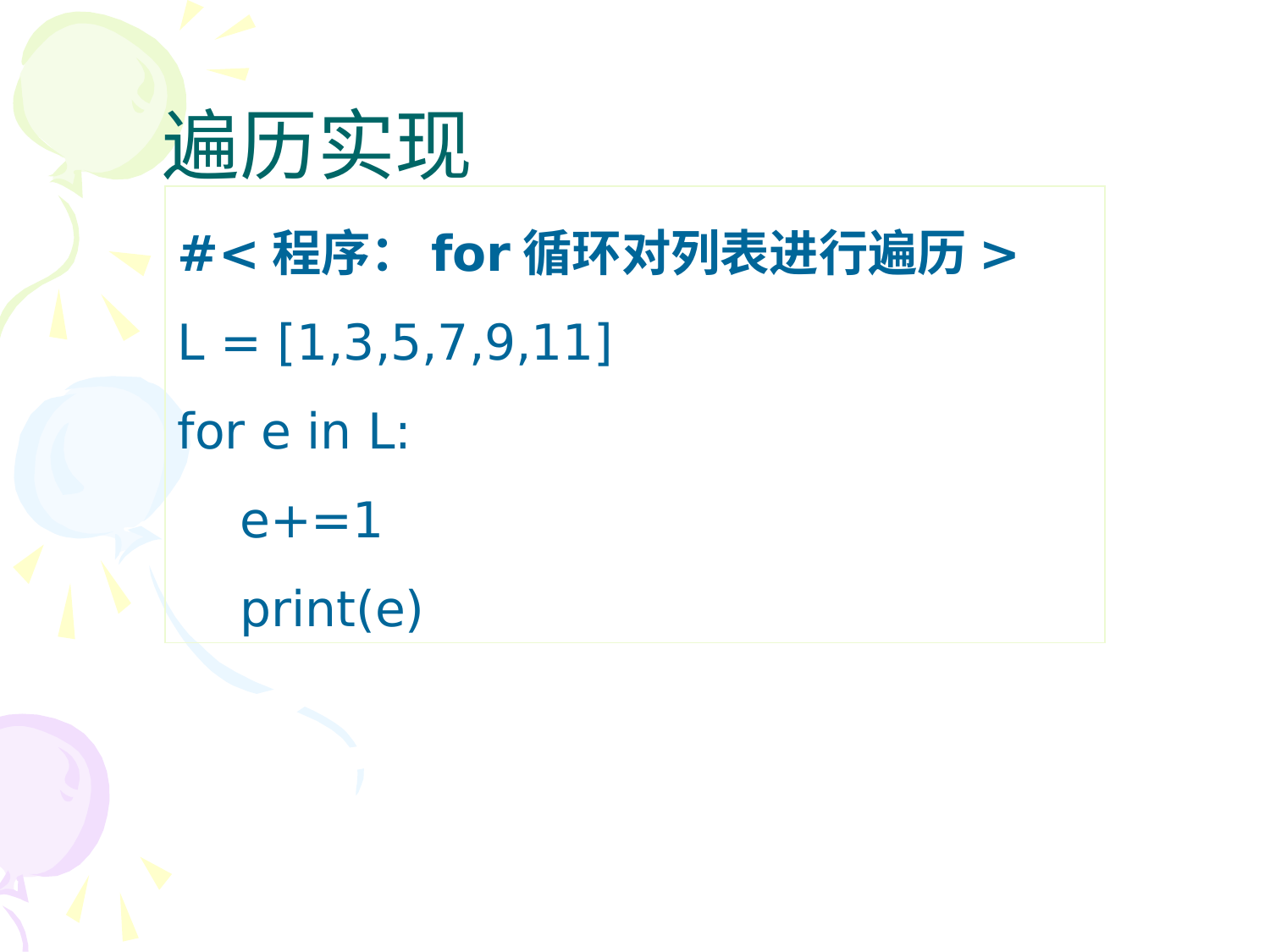

# 遍历实现
#<程序：for循环对列表进行遍历>
L = [1,3,5,7,9,11]
for e in L:
    e+=1
    print(e)